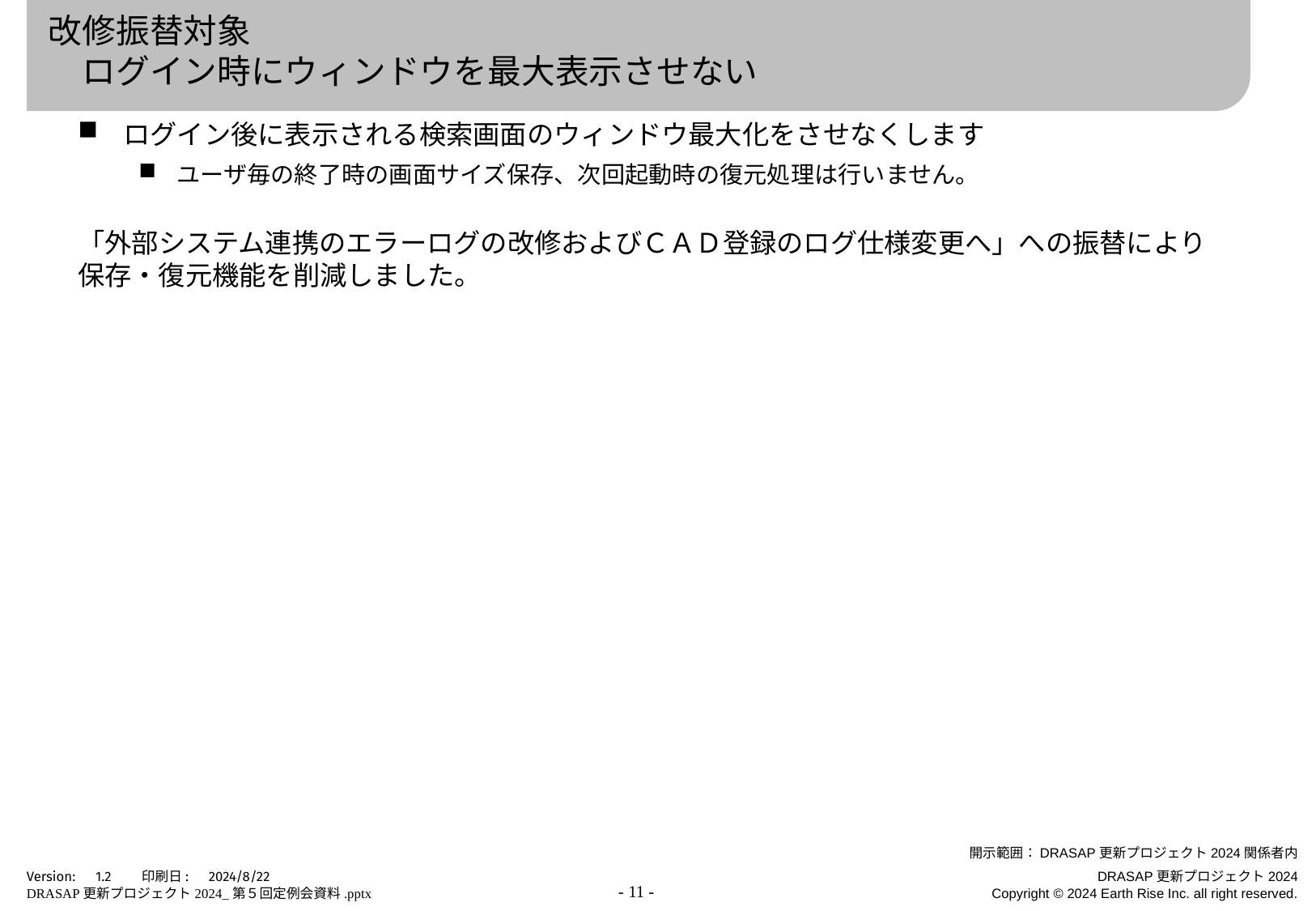

# 改修振替対象 　ログイン時にウィンドウを最大表示させない
ログイン後に表示される検索画面のウィンドウ最大化をさせなくします
ユーザ毎の終了時の画面サイズ保存、次回起動時の復元処理は行いません。
「外部システム連携のエラーログの改修およびＣＡＤ登録のログ仕様変更へ」への振替により
保存・復元機能を削減しました。